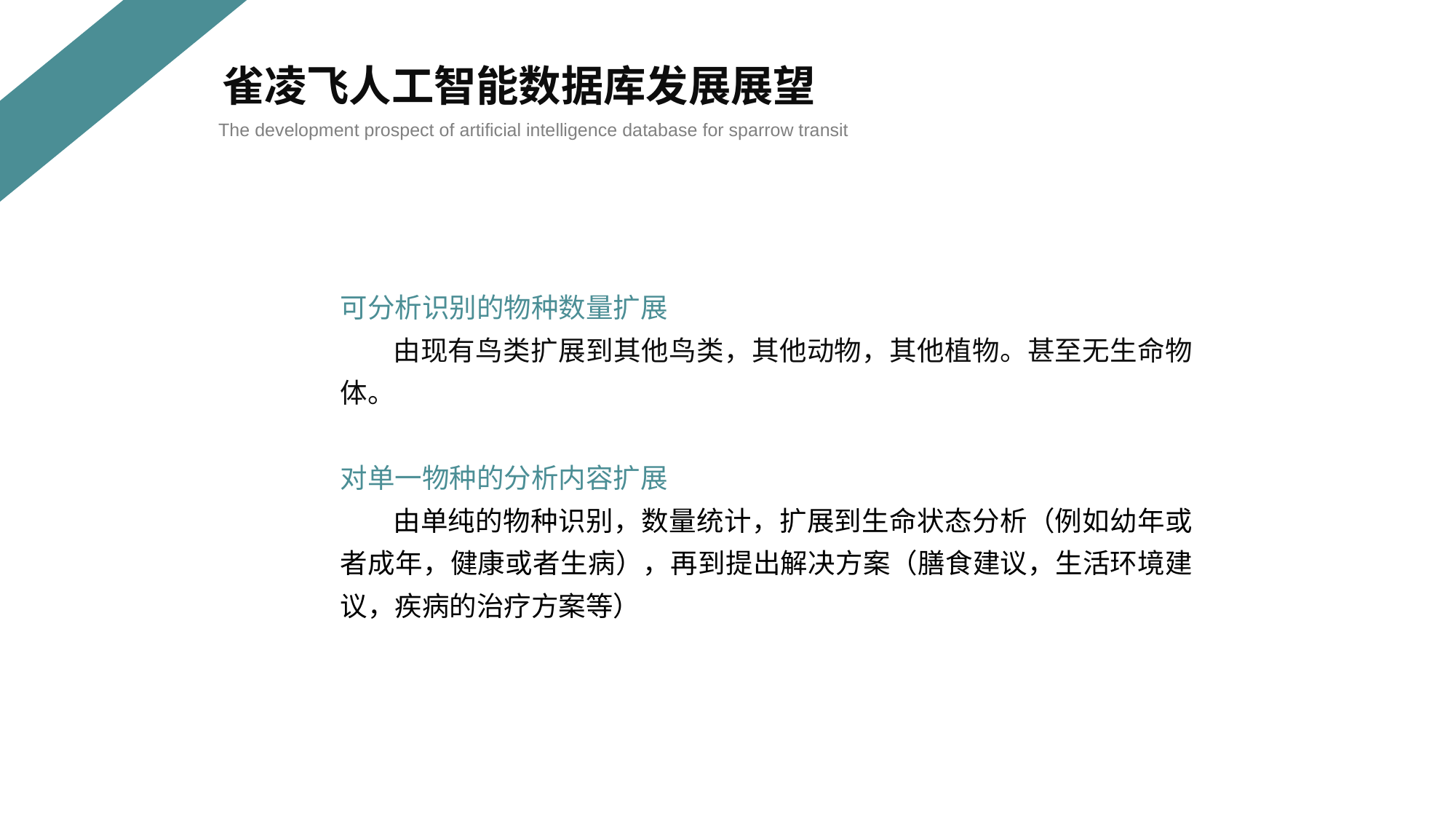

雀凌飞人工智能数据库发展展望
The development prospect of artificial intelligence database for sparrow transit
可分析识别的物种数量扩展
       由现有鸟类扩展到其他鸟类，其他动物，其他植物。甚至无生命物体。

对单一物种的分析内容扩展，
       由单纯的物种识别，数量统计，扩展到生命状态分析（例如幼年或者成年，健康或者生病），再到提出解决方案（膳食建议，生活环境建议，疾病的治疗方案等）生活环境建议，疾病的治疗方案等）